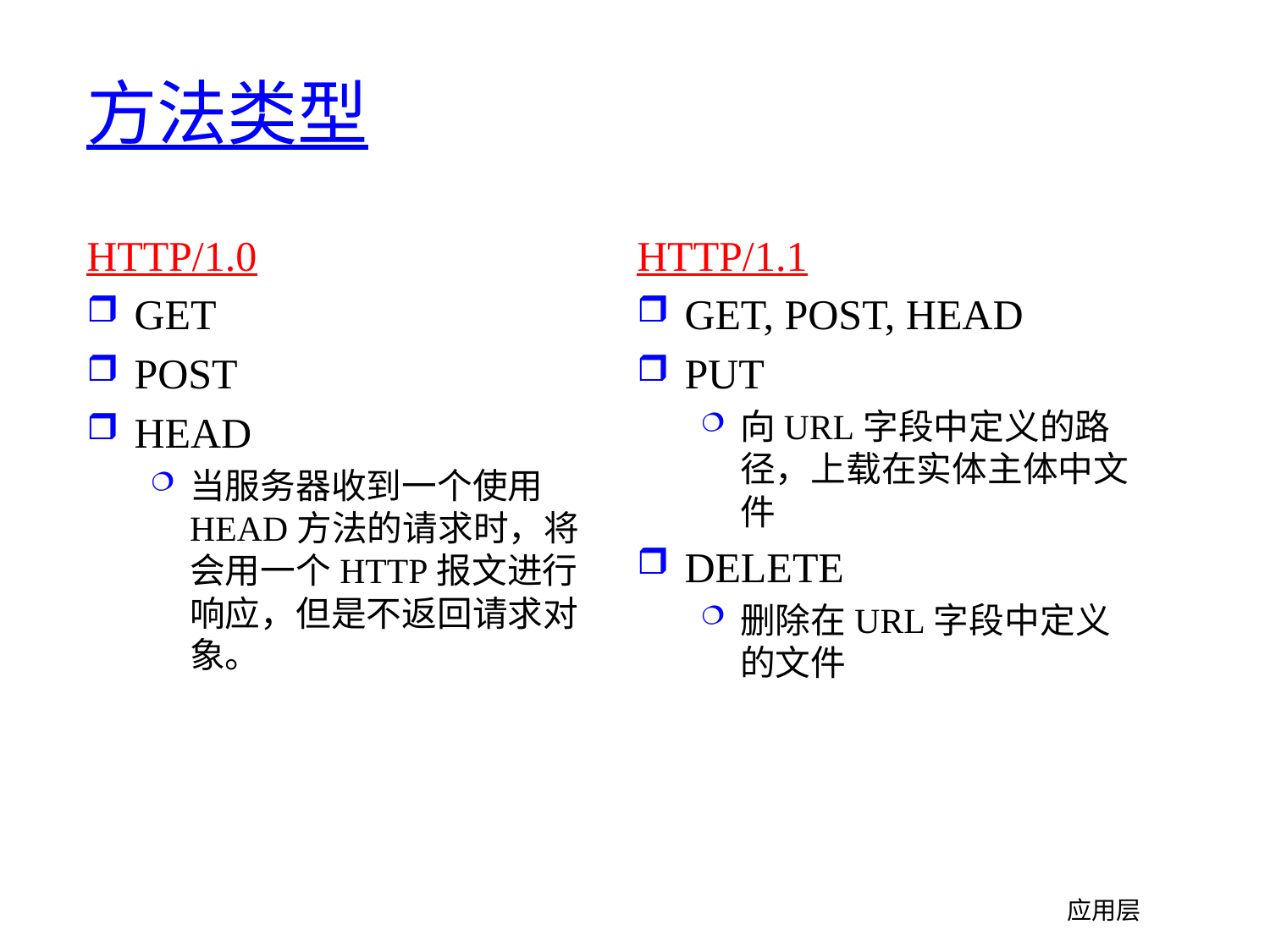

# 方法类型
HTTP/1.0
GET
POST
HEAD
当服务器收到一个使用HEAD方法的请求时，将会用一个HTTP报文进行响应，但是不返回请求对象。
HTTP/1.1
GET, POST, HEAD
PUT
向URL字段中定义的路径，上载在实体主体中文件
DELETE
删除在URL字段中定义的文件
应用层
34